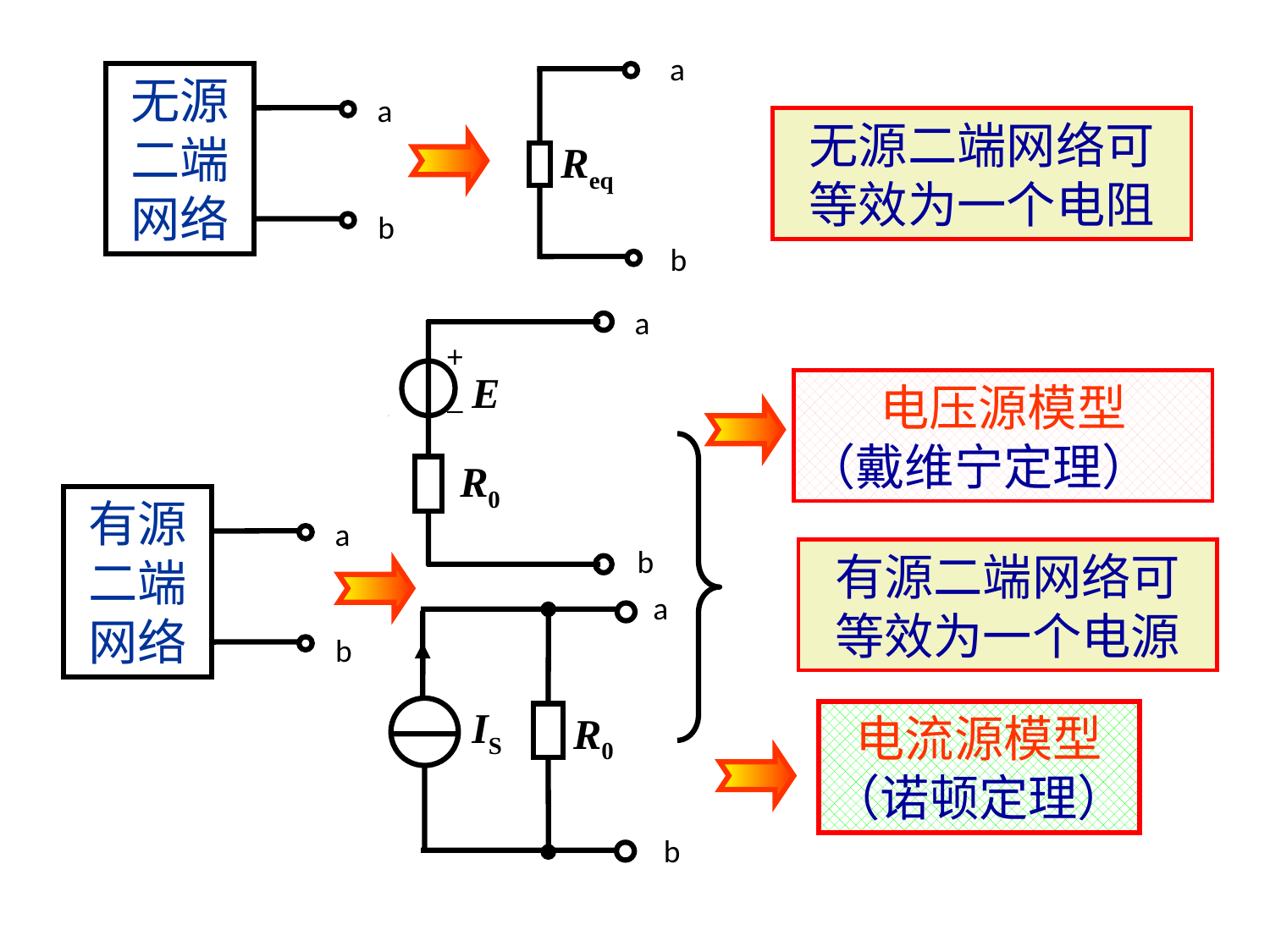

a

Req
b
无源二端网络
a

b

无源二端网络可等效为一个电阻

a

+
_

  E

R0

b

电压源模型
（戴维宁定理）

有源二端网络
a

b

有源二端网络可等效为一个电源

a

IS

R0

b

电流源模型
（诺顿定理）